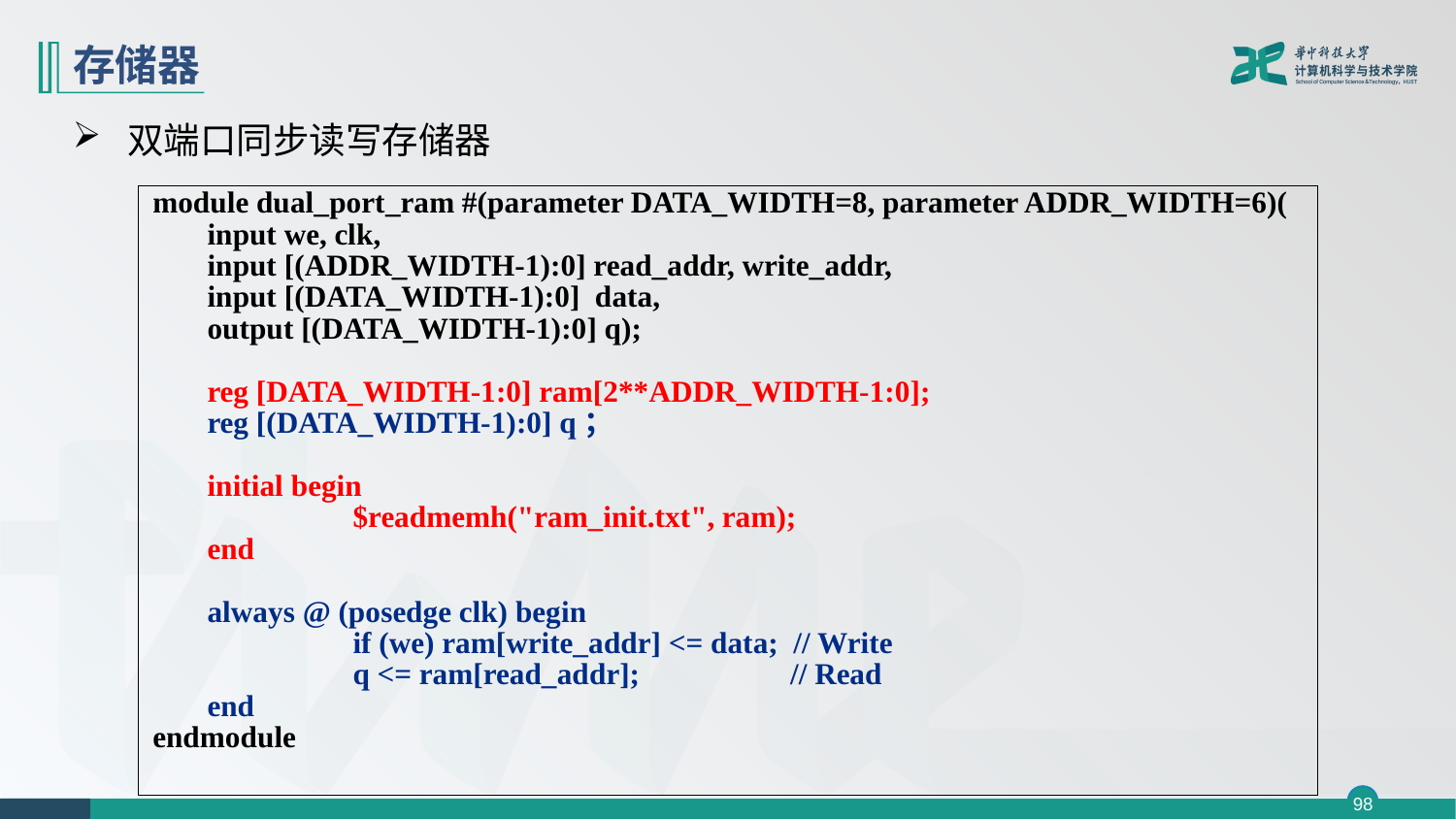

# 存储器
双端口同步读写存储器
module dual_port_ram #(parameter DATA_WIDTH=8, parameter ADDR_WIDTH=6)(
	input we, clk,
input [(ADDR_WIDTH-1):0] read_addr, write_addr,
input [(DATA_WIDTH-1):0]  data,
	output [(DATA_WIDTH-1):0] q);

	reg [DATA_WIDTH-1:0] ram[2**ADDR_WIDTH-1:0];
reg [(DATA_WIDTH-1):0] q；

	initial begin
       		$readmemh("ram_init.txt", ram);
	end

	always @ (posedge clk) begin
		if (we) ram[write_addr] <= data;  // Write
		q <= ram[read_addr];                    // Read
	end
endmodule